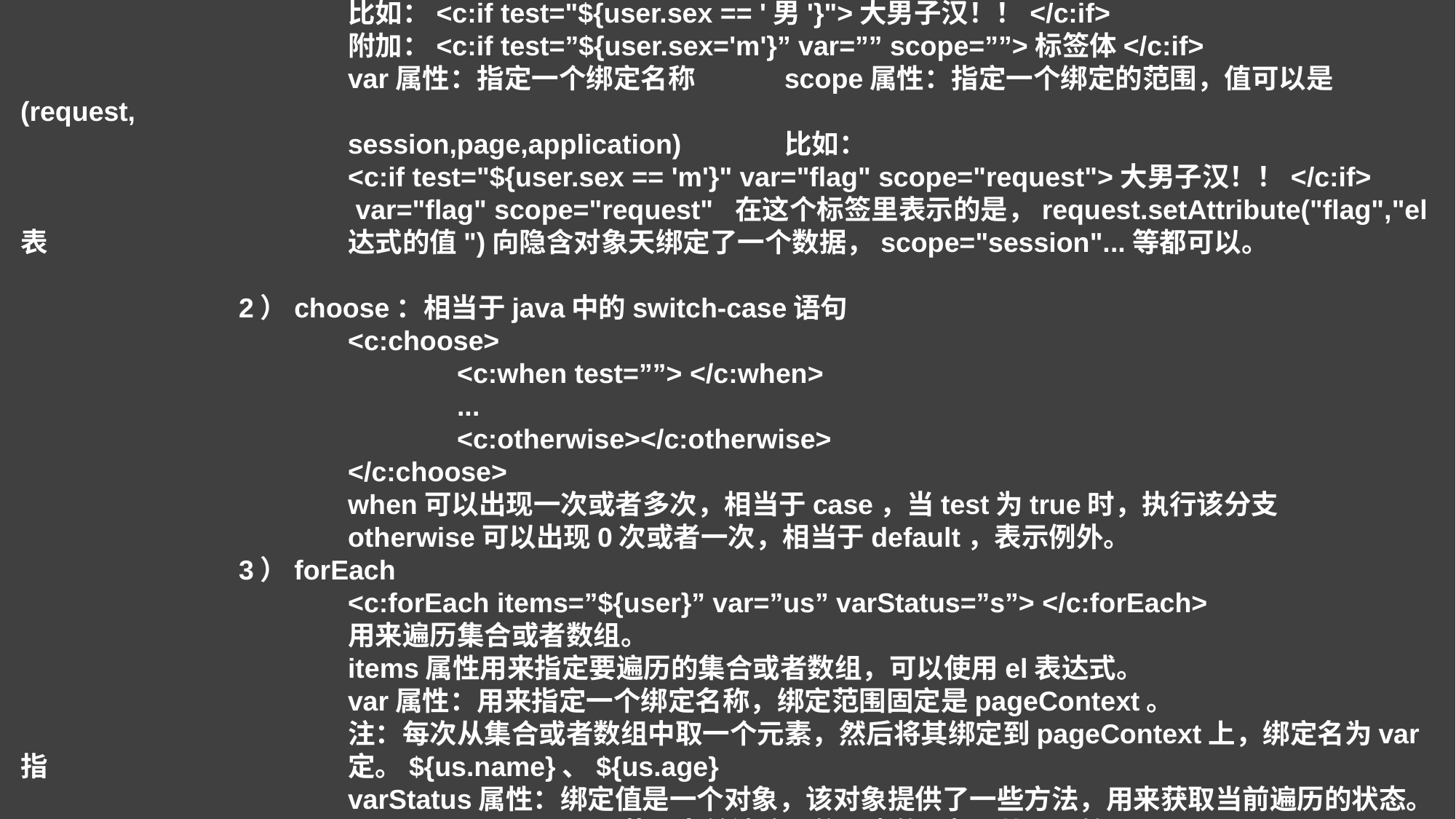

比如：<c:if test="${user.sex == '男'}">大男子汉！！</c:if>
			附加：<c:if test=”${user.sex='m'}” var=”” scope=””>标签体</c:if>
			var属性：指定一个绑定名称	scope属性：指定一个绑定的范围，值可以是(request,
			session,page,application)	比如：
			<c:if test="${user.sex == 'm'}" var="flag" scope="request">大男子汉！！</c:if>
			 var="flag" scope="request"  在这个标签里表示的是，request.setAttribute("flag","el表			达式的值")向隐含对象天绑定了一个数据，scope="session"...等都可以。

		2）choose：相当于java中的switch-case语句
			<c:choose>
				<c:when test=””> </c:when>
				...
				<c:otherwise></c:otherwise>
			</c:choose>
			when可以出现一次或者多次，相当于case，当test为true时，执行该分支
			otherwise可以出现0次或者一次，相当于default，表示例外。
		3）forEach
			<c:forEach items=”${user}” var=”us” varStatus=”s”> </c:forEach>
			用来遍历集合或者数组。
			items属性用来指定要遍历的集合或者数组，可以使用el表达式。
			var属性：用来指定一个绑定名称，绑定范围固定是pageContext。
			注：每次从集合或者数组中取一个元素，然后将其绑定到pageContext上，绑定名为var指			定。${us.name}、${us.age}
			varStatus属性：绑定值是一个对象，该对象提供了一些方法，用来获取当前遍历的状态。
				getIndex()：获取当前被遍历的元素的下标(从0开始)	${s.index}
				getCount()：获得当前是第几次遍历(从1开始)	${s.conut}